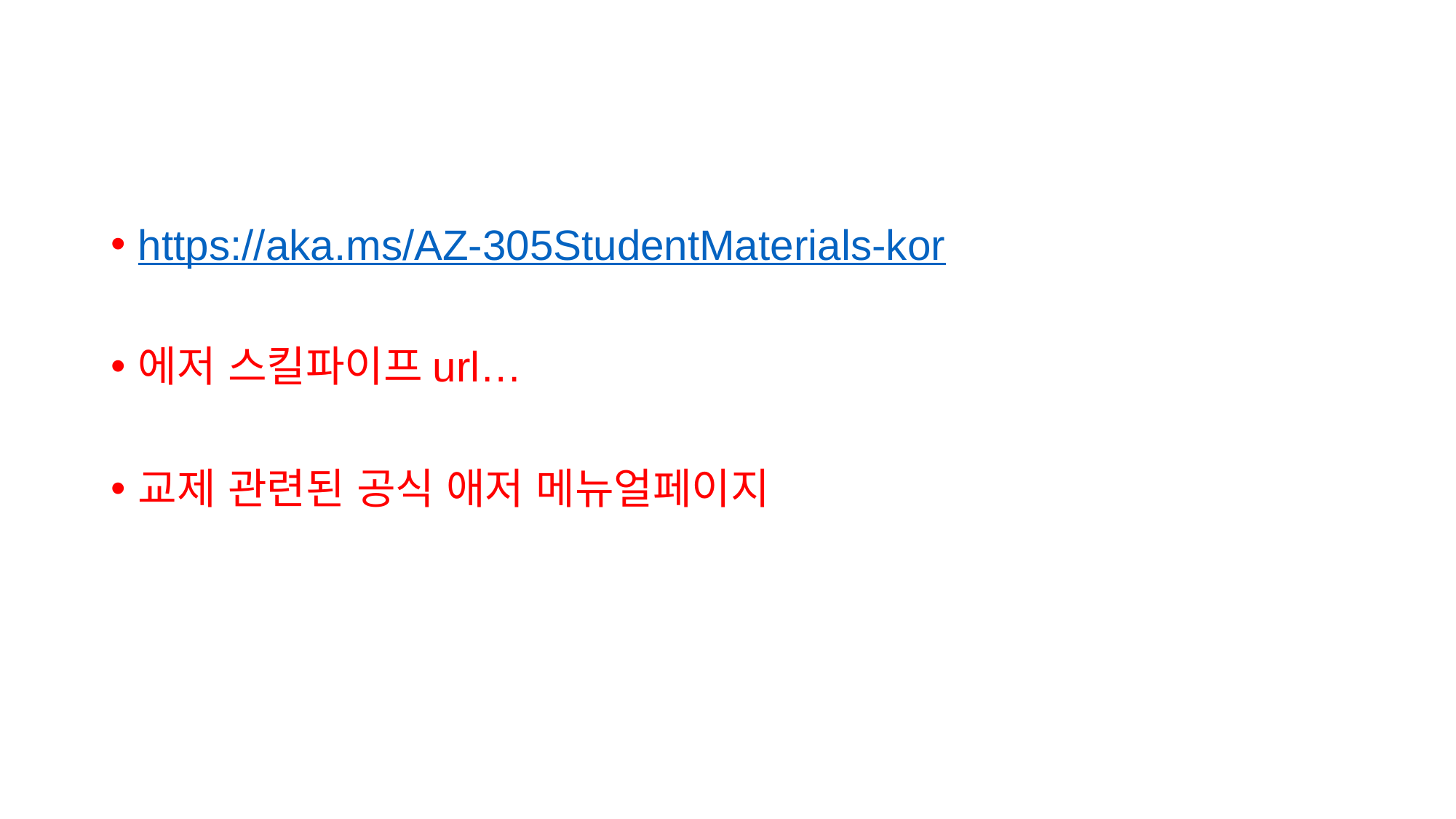

https://aka.ms/AZ-305StudentMaterials-kor

에저 스킬파이프url…

교제 관련된 공식 애저 메뉴얼페이지